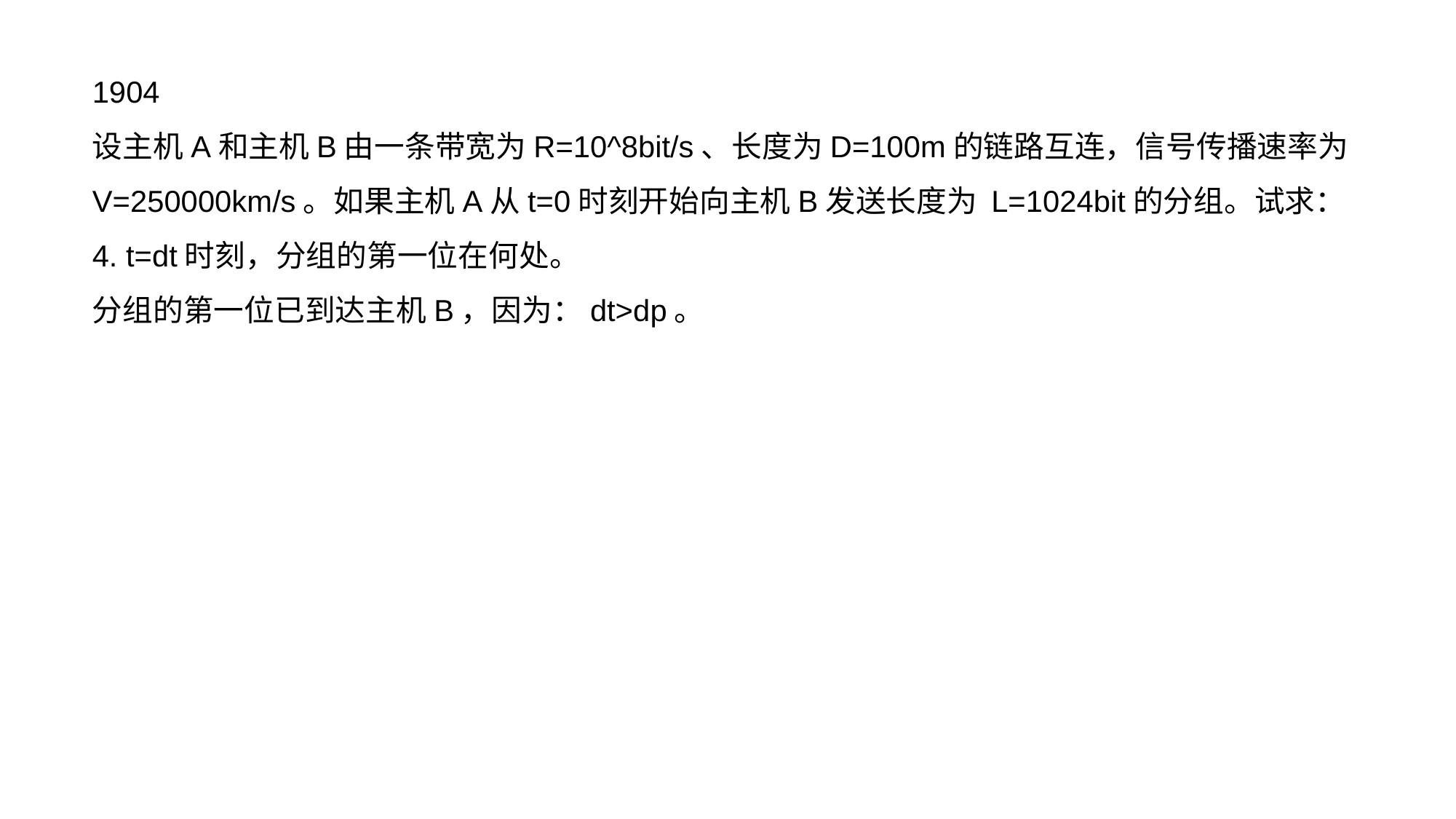

1904
设主机A和主机B由一条带宽为R=10^8bit/s、长度为D=100m的链路互连，信号传播速率为V=250000km/s。如果主机A从t=0时刻开始向主机B发送长度为 L=1024bit的分组。试求：
4. t=dt时刻，分组的第一位在何处。
分组的第一位已到达主机B，因为：dt>dp。